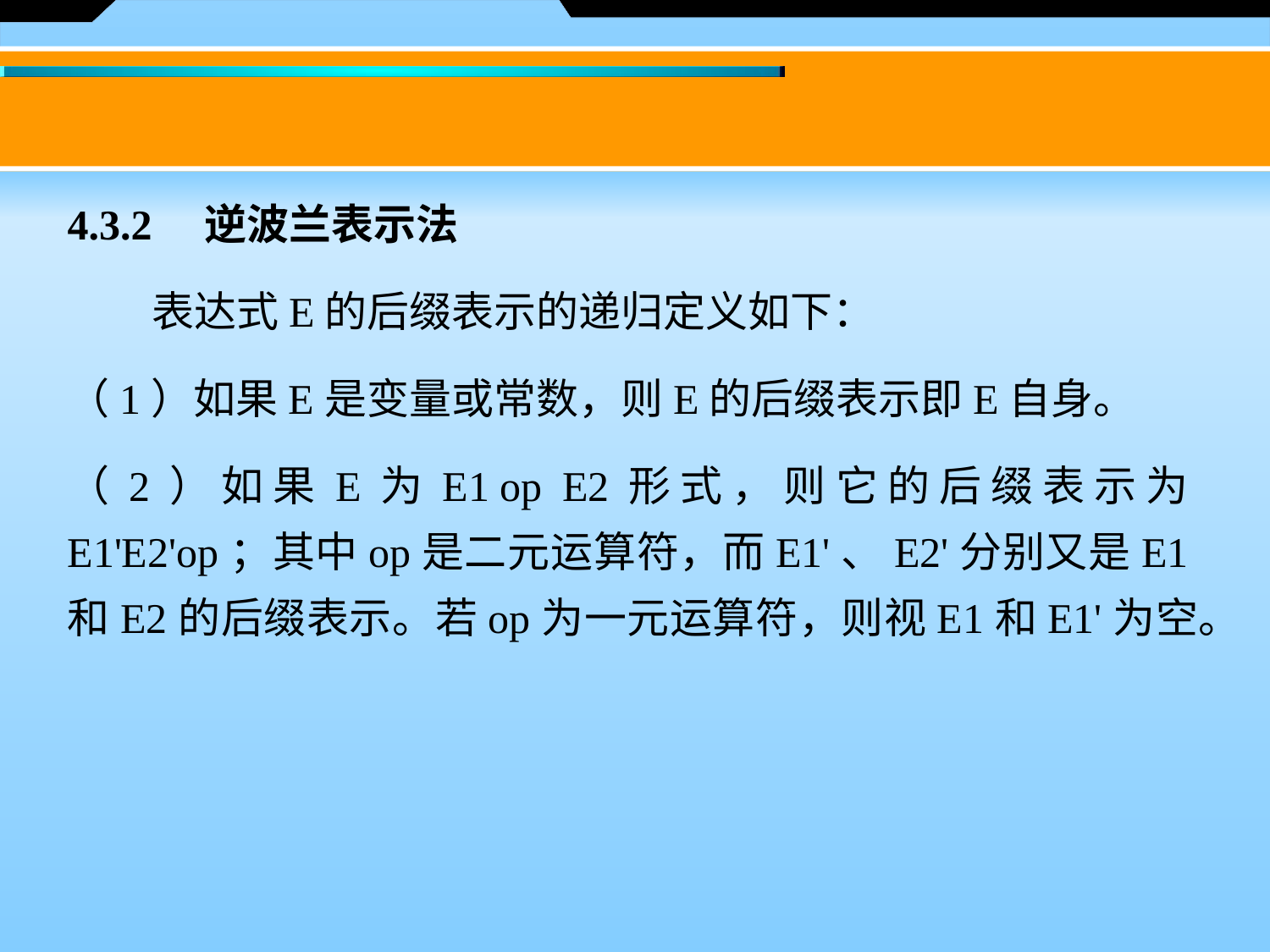

4.3.2　逆波兰表示法
　　表达式E的后缀表示的递归定义如下：
（1）如果E是变量或常数，则E的后缀表示即E自身。
（2）如果E为E1 op E2形式，则它的后缀表示为E1'E2'op；其中op是二元运算符，而E1'、E2'分别又是E1和E2的后缀表示。若op为一元运算符，则视E1和E1'为空。